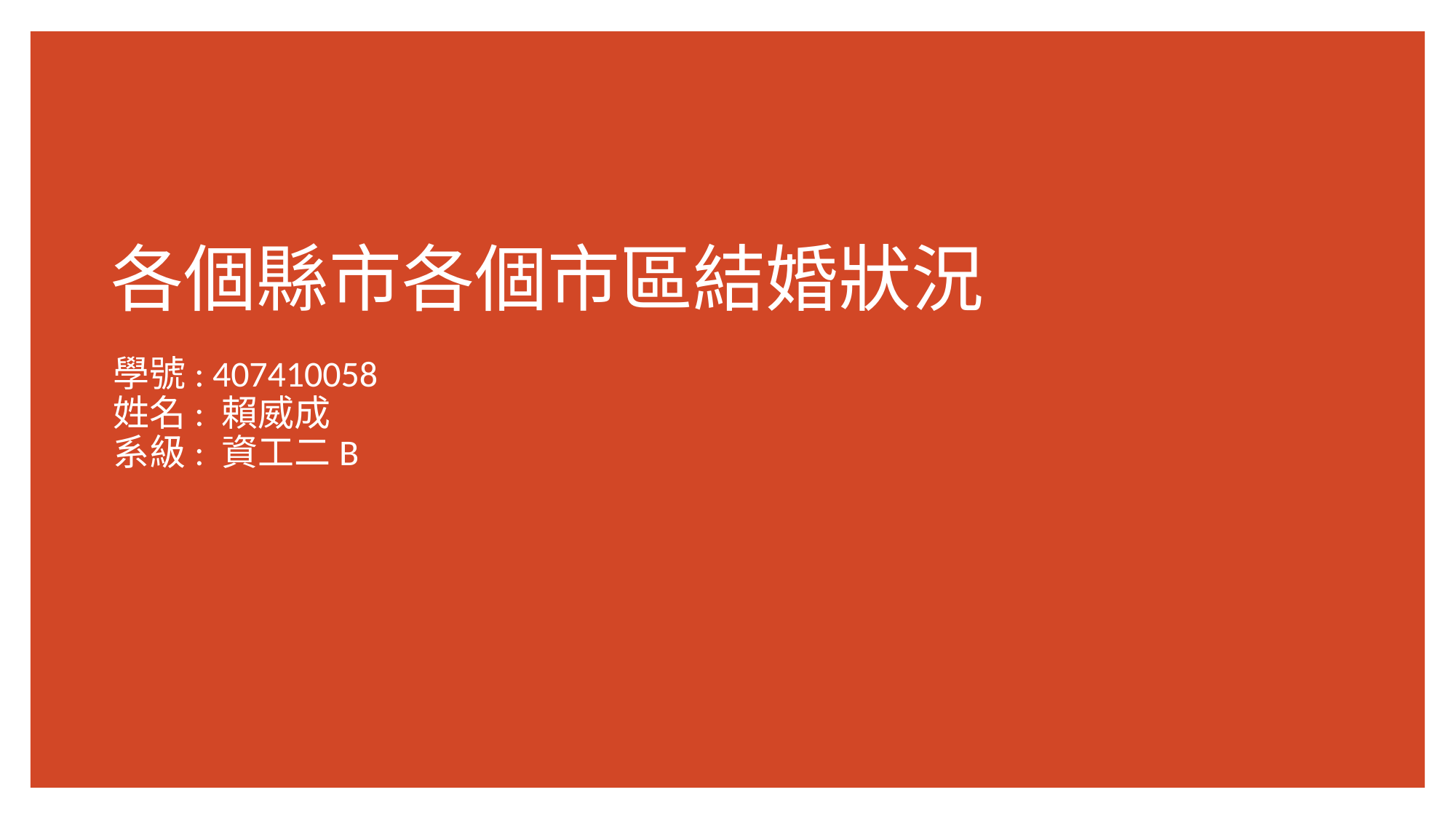

# 各個縣市各個市區結婚狀況
學號: 407410058
姓名: 賴威成
系級: 資工二B